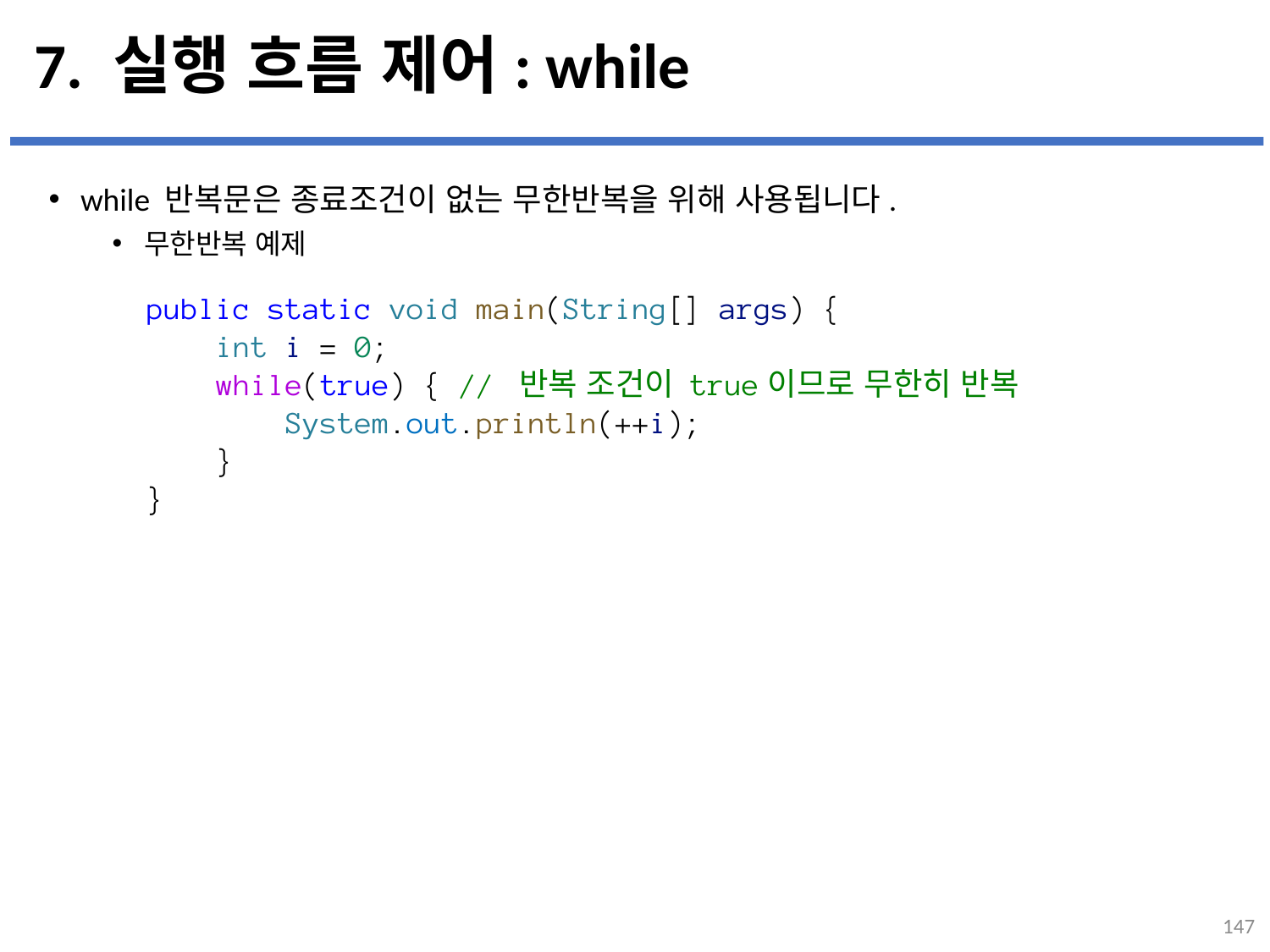

# 7. 실행 흐름 제어: while
while 반복문은 종료조건이 없는 무한반복을 위해 사용됩니다.
무한반복 예제
...

설명
public static void main(String[] args) {
    int i = 0;
    while(true) { // 반복 조건이 true이므로 무한히 반복
        System.out.println(++i);
    }
}
147